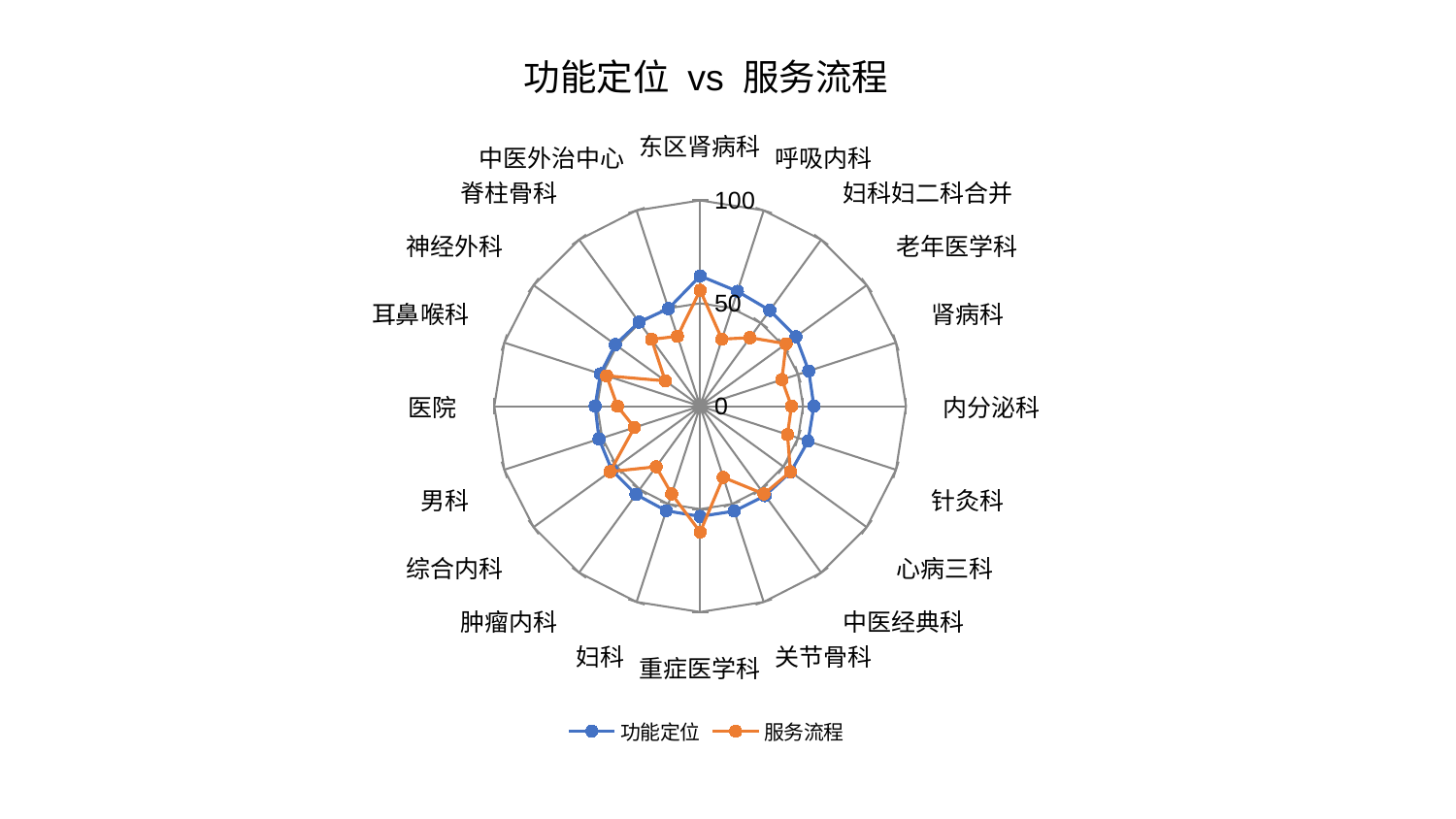

### Chart: 功能定位 vs 服务流程

| Category | 功能定位 | 服务流程 |
|---|---|---|
| 东区肾病科 | 63.30223822156812 | 56.29593280940472 |
| 呼吸内科 | 58.66552383752044 | 34.25496734794331 |
| 妇科妇二科合并 | 57.56633934828086 | 41.16342321290266 |
| 老年医学科 | 57.5005130173569 | 51.6235085853677 |
| 肾病科 | 55.49157474396059 | 41.76520550656127 |
| 内分泌科 | 55.24918385065608 | 44.37113418425934 |
| 针灸科 | 55.10766882288503 | 44.63802186398073 |
| 心病三科 | 54.396526994773254 | 54.204801119382125 |
| 中医经典科 | 53.74037285905126 | 52.721572352263436 |
| 关节骨科 | 53.59959479513287 | 36.3585238434671 |
| 重症医学科 | 53.57167489317235 | 61.14123518853105 |
| 妇科 | 53.43984048939096 | 44.85552380514751 |
| 肿瘤内科 | 53.02735859274447 | 36.38844780580962 |
| 综合内科 | 52.98578958349545 | 54.12017139755789 |
| 男科 | 51.662744572876285 | 33.60194071172652 |
| 医院 | 51.016411180410294 | 40.17352364303174 |
| 耳鼻喉科 | 50.94171348380895 | 47.79297608612322 |
| 神经外科 | 50.93186253795198 | 20.96009607579841 |
| 脊柱骨科 | 50.50903828679294 | 40.148850308987804 |
| 中医外治中心 | 49.87508216478664 | 35.72596271397829 |
37